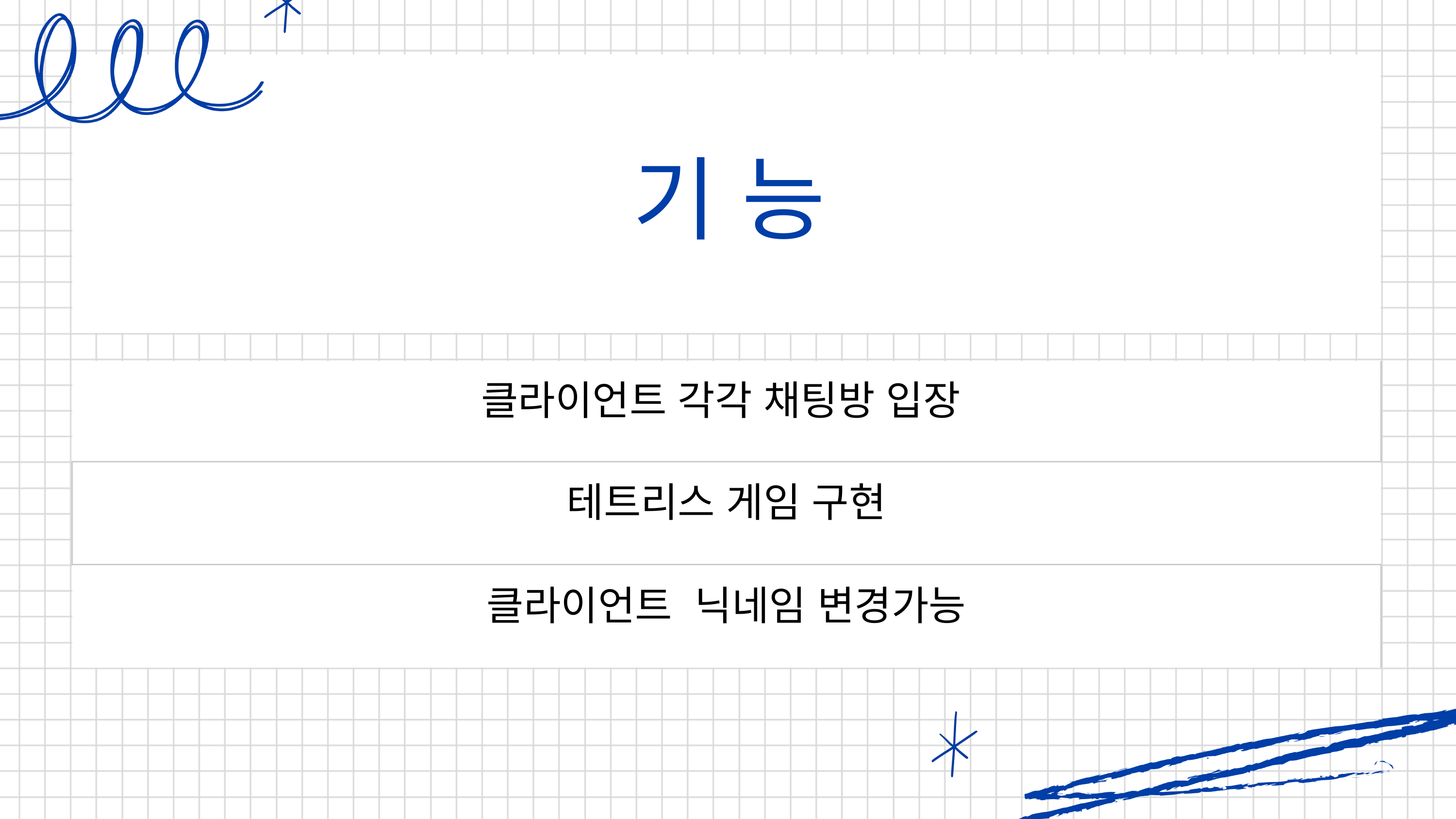

기 능
| 클라이언트 각각 채팅방 입장 | 다가오는 겨울, 건조한 공기로 인한 불편함 |
| --- | --- |
| 테트리스 게임 구현 | 건조함의 해결을 위한 가습기 작동 |
| 클라이언트 닉네임 변경가능 | 과한 가습기 사용으로 인한 전기 낭비 및 역으로 발생한 불편함 |